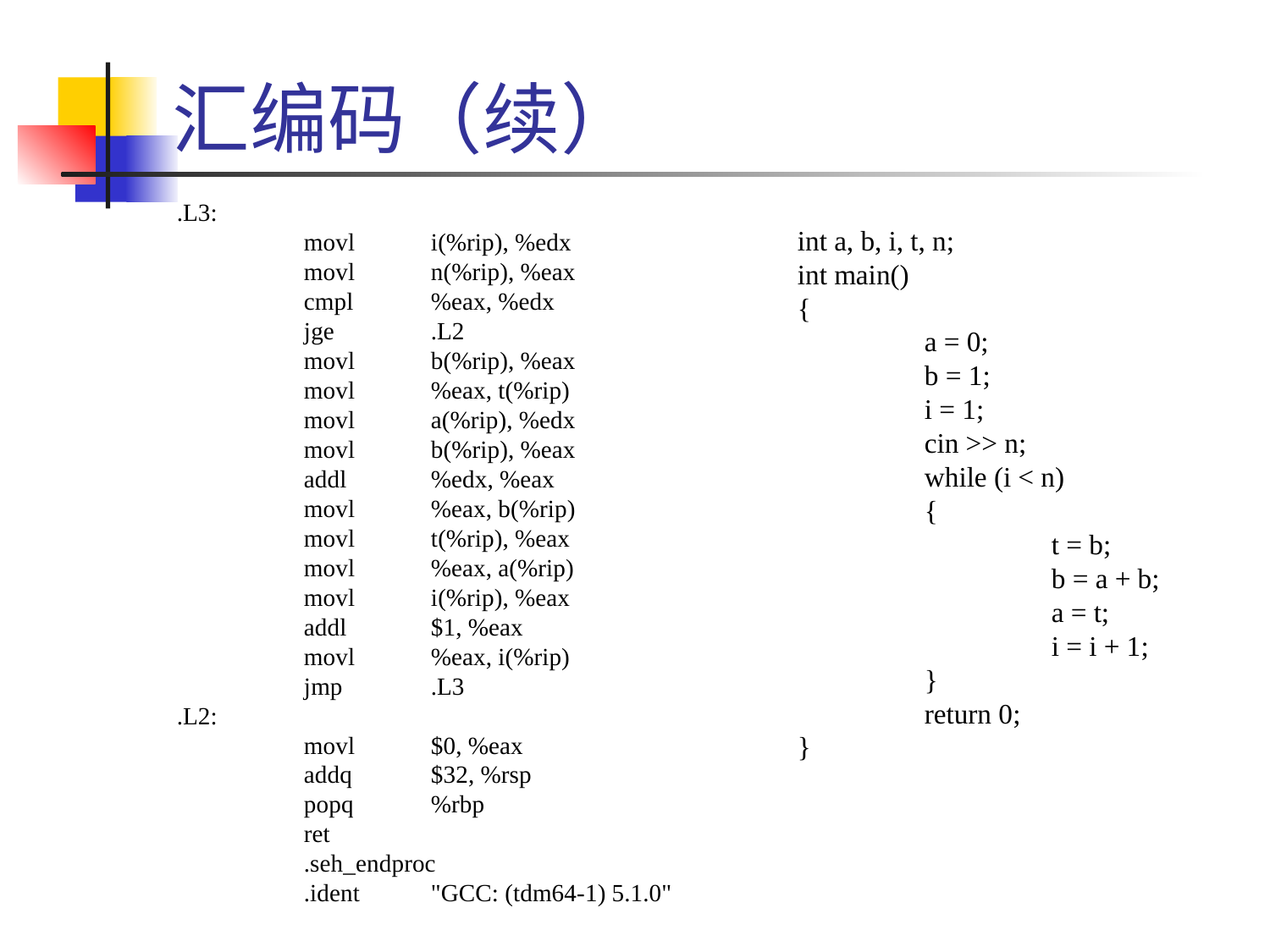

# 汇编码（续）
.L3:
	movl	i(%rip), %edx
	movl	n(%rip), %eax
	cmpl	%eax, %edx
	jge	.L2
	movl	b(%rip), %eax
	movl	%eax, t(%rip)
	movl	a(%rip), %edx
	movl	b(%rip), %eax
	addl	%edx, %eax
	movl	%eax, b(%rip)
	movl	t(%rip), %eax
	movl	%eax, a(%rip)
	movl	i(%rip), %eax
	addl	$1, %eax
	movl	%eax, i(%rip)
	jmp	.L3
.L2:
	movl	$0, %eax
	addq	$32, %rsp
	popq	%rbp
	ret
	.seh_endproc
	.ident	"GCC: (tdm64-1) 5.1.0"
int a, b, i, t, n;
int main()
{
	a = 0;
	b = 1;
	i = 1;
	cin >> n;
	while (i < n)
	{
		t = b;
		b = a + b;
		a = t;
		i = i + 1;
	}
	return 0;
}